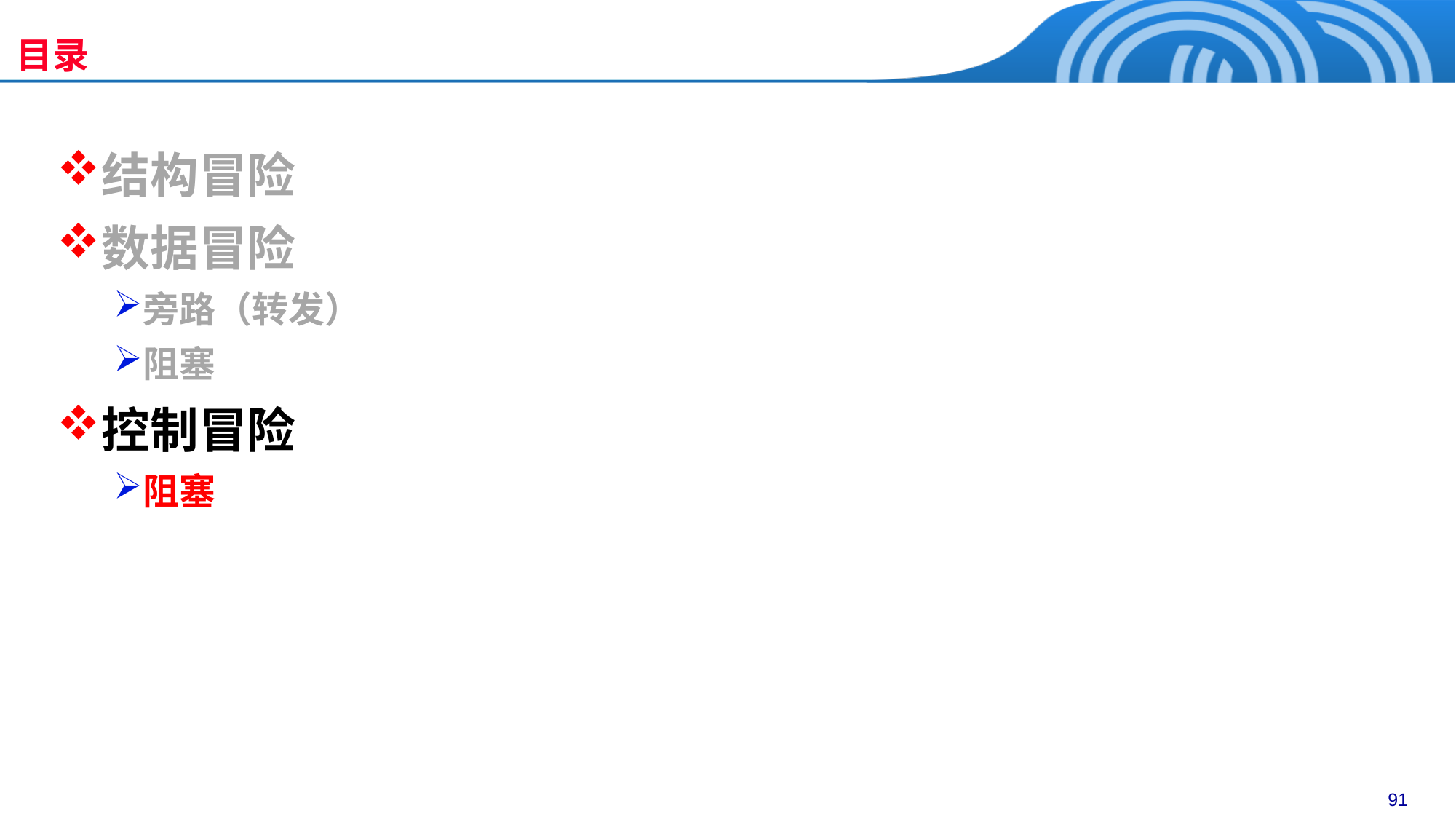

目录
结构冒险
数据冒险
旁路（转发）
阻塞
控制冒险
阻塞